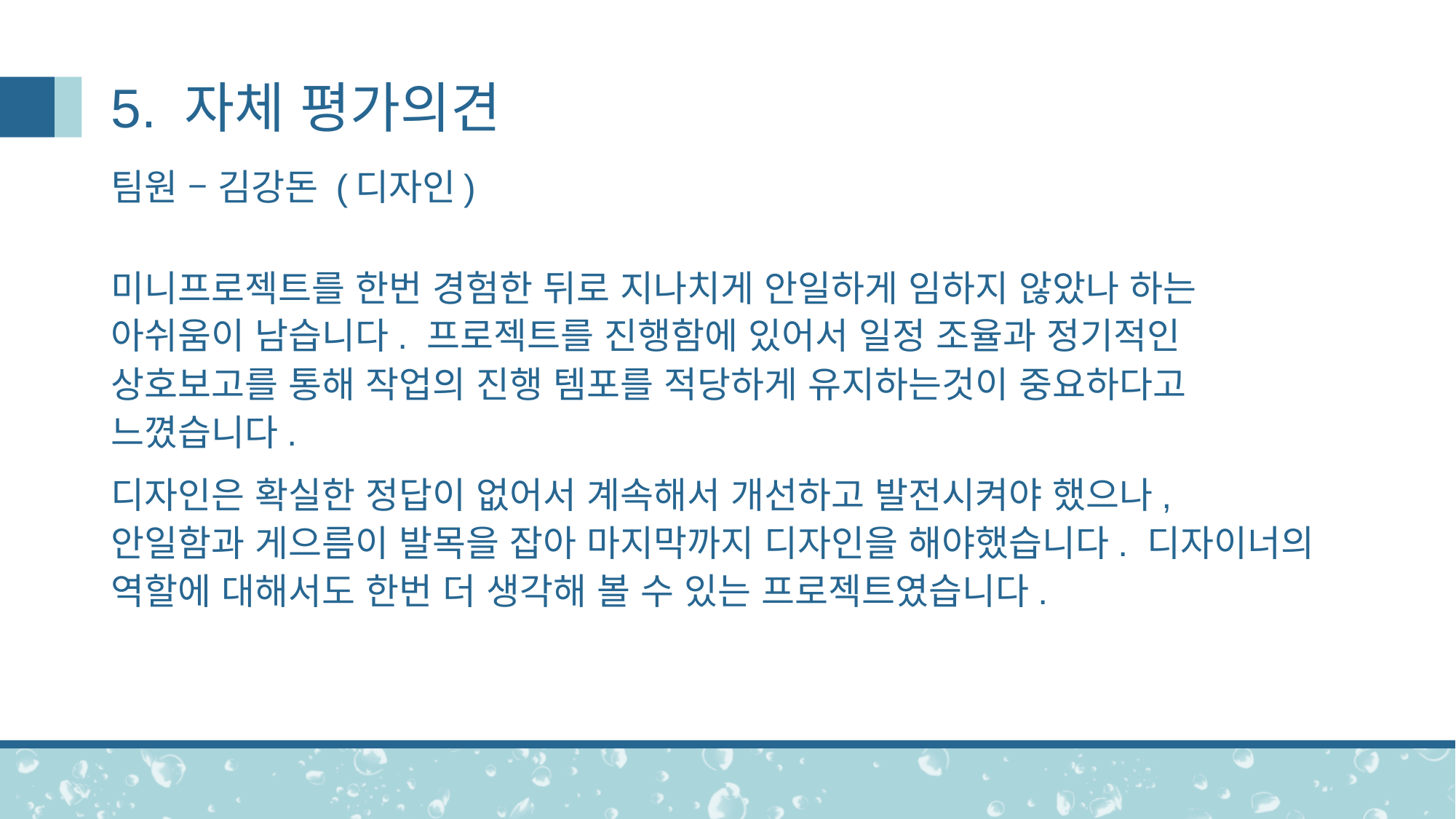

# 5. 자체 평가의견
팀원 – 김강돈 (디자인)
미니프로젝트를 한번 경험한 뒤로 지나치게 안일하게 임하지 않았나 하는 아쉬움이 남습니다. 프로젝트를 진행함에 있어서 일정 조율과 정기적인 상호보고를 통해 작업의 진행 템포를 적당하게 유지하는것이 중요하다고 느꼈습니다.
디자인은 확실한 정답이 없어서 계속해서 개선하고 발전시켜야 했으나, 안일함과 게으름이 발목을 잡아 마지막까지 디자인을 해야했습니다. 디자이너의 역할에 대해서도 한번 더 생각해 볼 수 있는 프로젝트였습니다.